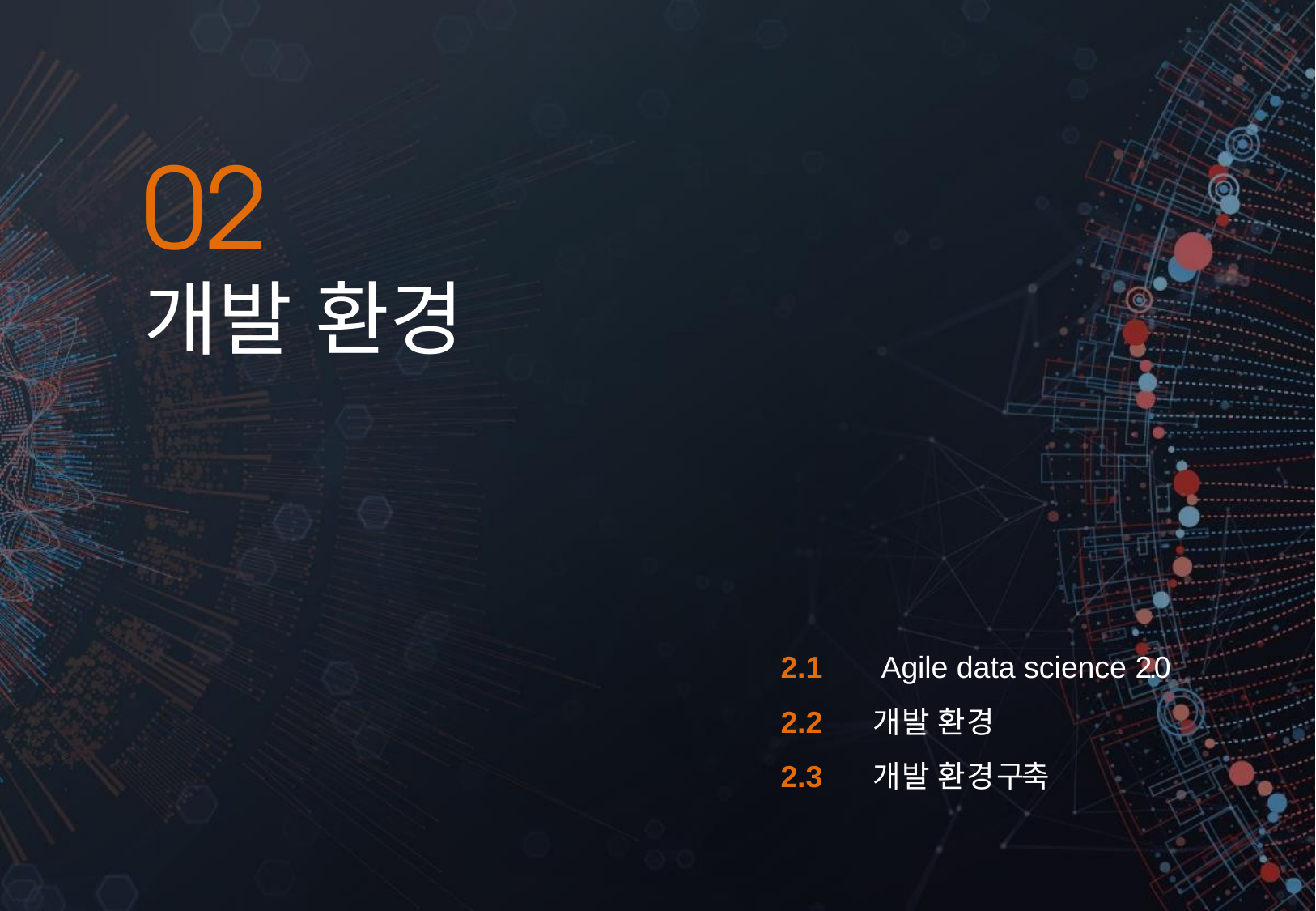

02
개발 환경
2.1	 Agile data science 2.0
2.2	개 발  환 경
2.3	개 발  환 경 구축